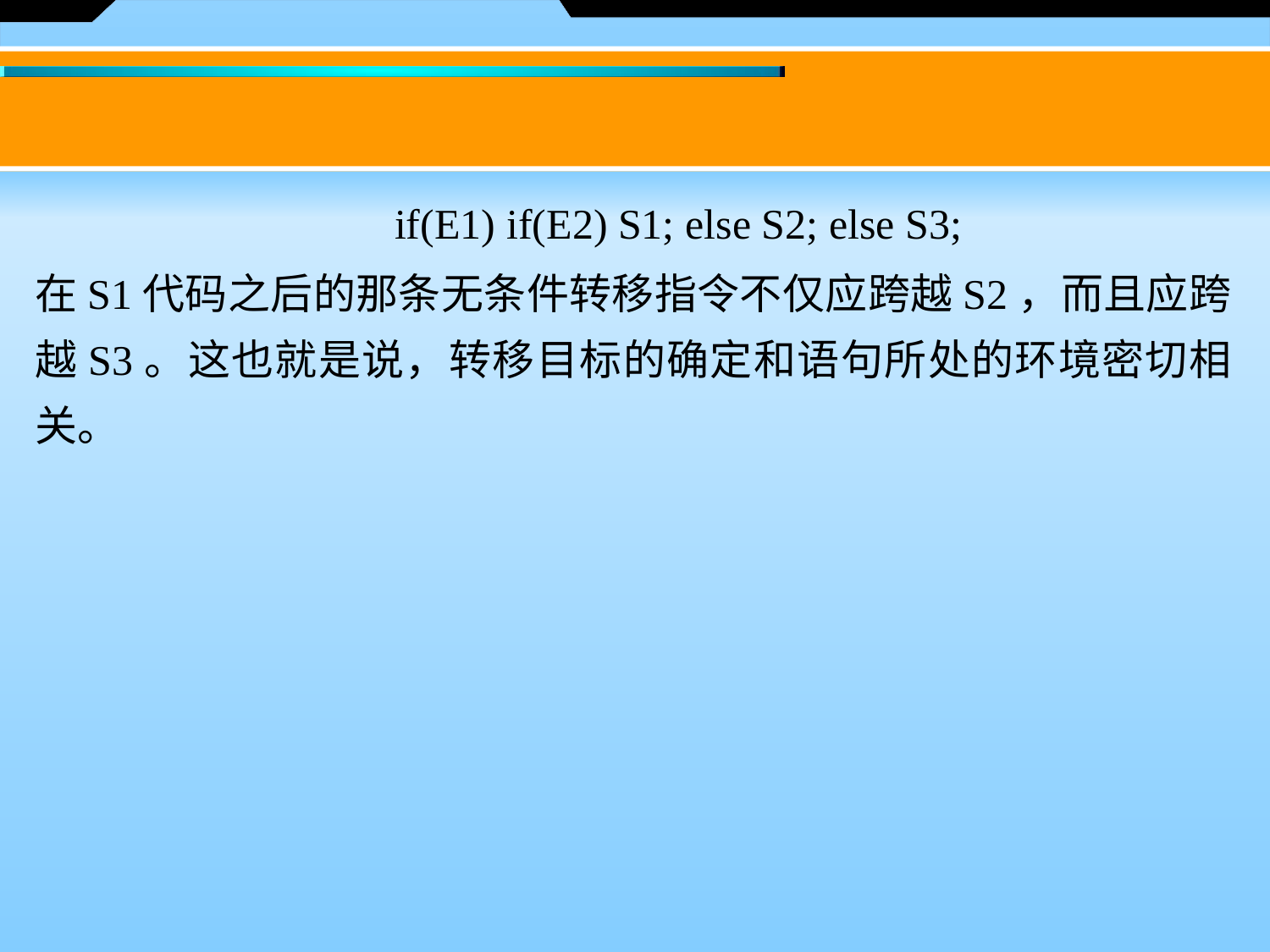

if(E1) if(E2) S1; else S2; else S3;
在S1代码之后的那条无条件转移指令不仅应跨越S2，而且应跨越S3。这也就是说，转移目标的确定和语句所处的环境密切相关。